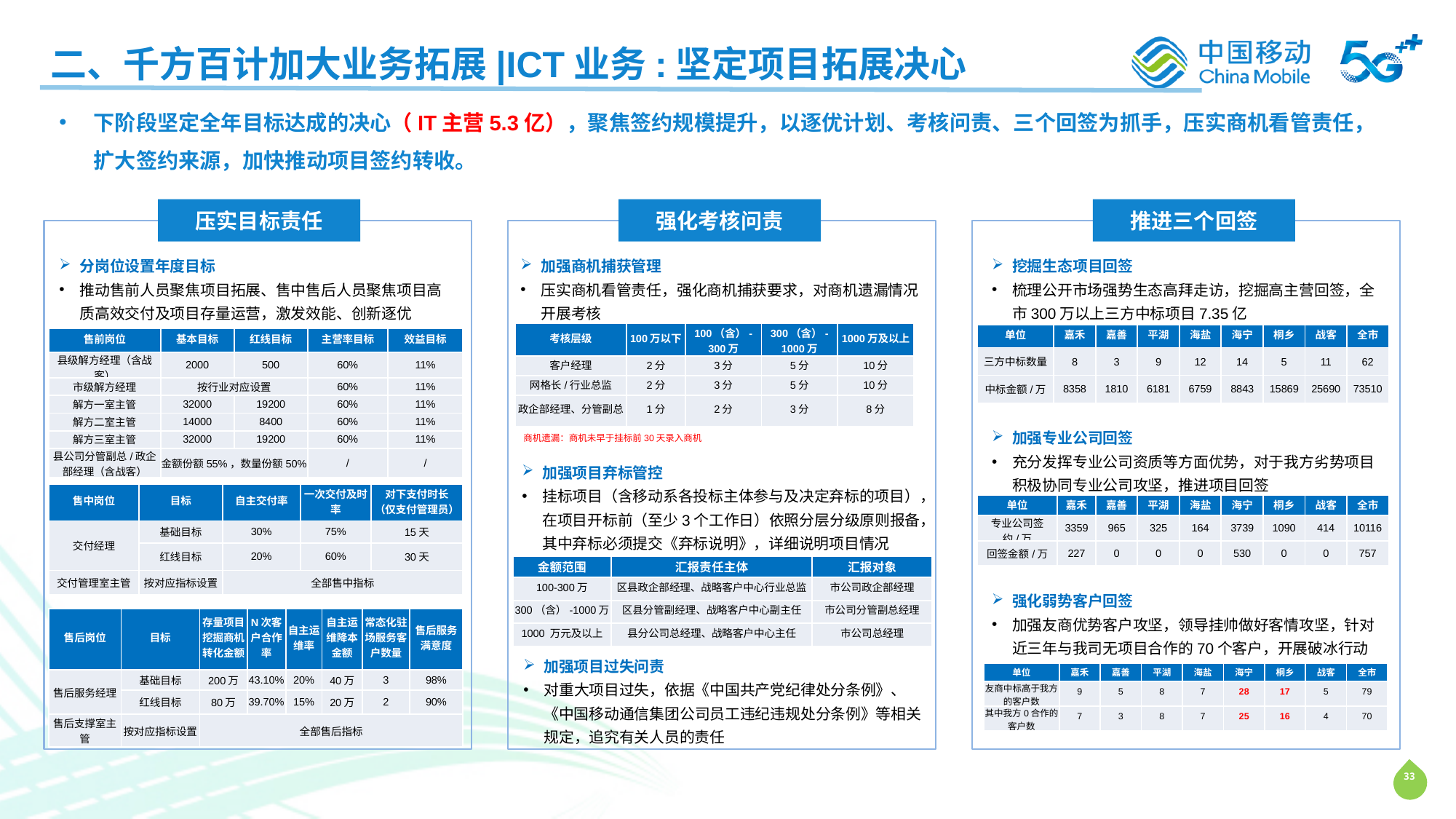

二、千方百计加大业务拓展|ICT业务:坚定项目拓展决心
下阶段坚定全年目标达成的决心（IT主营5.3亿），聚焦签约规模提升，以逐优计划、考核问责、三个回签为抓手，压实商机看管责任，扩大签约来源，加快推动项目签约转收。
压实目标责任
强化考核问责
推进三个回签

分岗位设置年度目标
推动售前人员聚焦项目拓展、售中售后人员聚焦项目高质高效交付及项目存量运营，激发效能、创新逐优
加强商机捕获管理
压实商机看管责任，强化商机捕获要求，对商机遗漏情况开展考核
挖掘生态项目回签
梳理公开市场强势生态高拜走访，挖掘高主营回签，全市300万以上三方中标项目7.35亿
| 考核层级 | 100万以下 | 100（含）-300万 |  | 300（含）-1000万 | 1000万及以上 |
| --- | --- | --- | --- | --- | --- |
| 客户经理 | 2分 | 3分 |  | 5分 | 10分 |
| 网格长/行业总监 | 2分 | 3分 |  | 5分 | 10分 |
| 政企部经理、分管副总 | 1分 |  | 2分 | 3分 | 8分 |
| 单位 | 嘉禾 | 嘉善 | 平湖 | 海盐 | 海宁 | 桐乡 | 战客 | 全市 |
| --- | --- | --- | --- | --- | --- | --- | --- | --- |
| 三方中标数量 | 8 | 3 | 9 | 12 | 14 | 5 | 11 | 62 |
| 中标金额/万 | 8358 | 1810 | 6181 | 6759 | 8843 | 15869 | 25690 | 73510 |
| 售前岗位 | 基本目标 | 红线目标 | 主营率目标 | 效益目标 |
| --- | --- | --- | --- | --- |
| 县级解方经理（含战客） | 2000 | 500 | 60% | 11% |
| 市级解方经理 | 按行业对应设置 |  | 60% | 11% |
| 解方一室主管 | 32000 | 19200 | 60% | 11% |
| 解方二室主管 | 14000 | 8400 | 60% | 11% |
| 解方三室主管 | 32000 | 19200 | 60% | 11% |
| 县公司分管副总/政企部经理（含战客） | 金额份额55%，数量份额50% |  | / | / |
加强专业公司回签
充分发挥专业公司资质等方面优势，对于我方劣势项目积极协同专业公司攻坚，推进项目回签
商机遗漏：商机未早于挂标前30天录入商机
加强项目弃标管控
挂标项目（含移动系各投标主体参与及决定弃标的项目），在项目开标前（至少3个工作日）依照分层分级原则报备，其中弃标必须提交《弃标说明》，详细说明项目情况
| 售中岗位 | 目标 | 自主交付率 | 一次交付及时率 | 对下支付时长 （仅支付管理员） |
| --- | --- | --- | --- | --- |
| 交付经理 | 基础目标 | 30% | 75% | 15天 |
|  | 红线目标 | 20% | 60% | 30天 |
| 交付管理室主管 | 按对应指标设置 | 全部售中指标 |  |  |
| 单位 | 嘉禾 | 嘉善 | 平湖 | 海盐 | 海宁 | 桐乡 | 战客 | 全市 |
| --- | --- | --- | --- | --- | --- | --- | --- | --- |
| 专业公司签约/万 | 3359 | 965 | 325 | 164 | 3739 | 1090 | 414 | 10116 |
| 回签金额/万 | 227 | 0 | 0 | 0 | 530 | 0 | 0 | 757 |
| 金额范围 | 汇报责任主体 | 汇报对象 |
| --- | --- | --- |
| 100-300万 | 区县政企部经理、战略客户中心行业总监 | 市公司政企部经理 |
| 300（含）-1000万 | 区县分管副经理、战略客户中心副主任 | 市公司分管副总经理 |
| 1000 万元及以上 | 县分公司总经理、战略客户中心主任 | 市公司总经理 |
强化弱势客户回签
加强友商优势客户攻坚，领导挂帅做好客情攻坚，针对近三年与我司无项目合作的70个客户，开展破冰行动
| 售后岗位 | 目标 | 存量项目挖掘商机转化金额 | N次客户合作率 | 自主运维率 | 自主运维降本金额 | 常态化驻场服务客户数量 | 售后服务满意度 |
| --- | --- | --- | --- | --- | --- | --- | --- |
| 售后服务经理 | 基础目标 | 200万 | 43.10% | 20% | 40万 | 3 | 98% |
|  | 红线目标 | 80万 | 39.70% | 15% | 20万 | 2 | 90% |
| 售后支撑室主管 | 按对应指标设置 | 全部售后指标 |  |  |  |  |  |
加强项目过失问责
对重大项目过失，依据《中国共产党纪律处分条例》、《中国移动通信集团公司员工违纪违规处分条例》等相关规定，追究有关人员的责任
| 单位 | 嘉禾 | 嘉善 | 平湖 | 海盐 | 海宁 | 桐乡 | 战客 | 全市 |
| --- | --- | --- | --- | --- | --- | --- | --- | --- |
| 友商中标高于我方的客户数 | 9 | 5 | 8 | 7 | 28 | 17 | 5 | 79 |
| 其中我方0合作的客户数 | 7 | 3 | 8 | 7 | 25 | 16 | 4 | 70 |